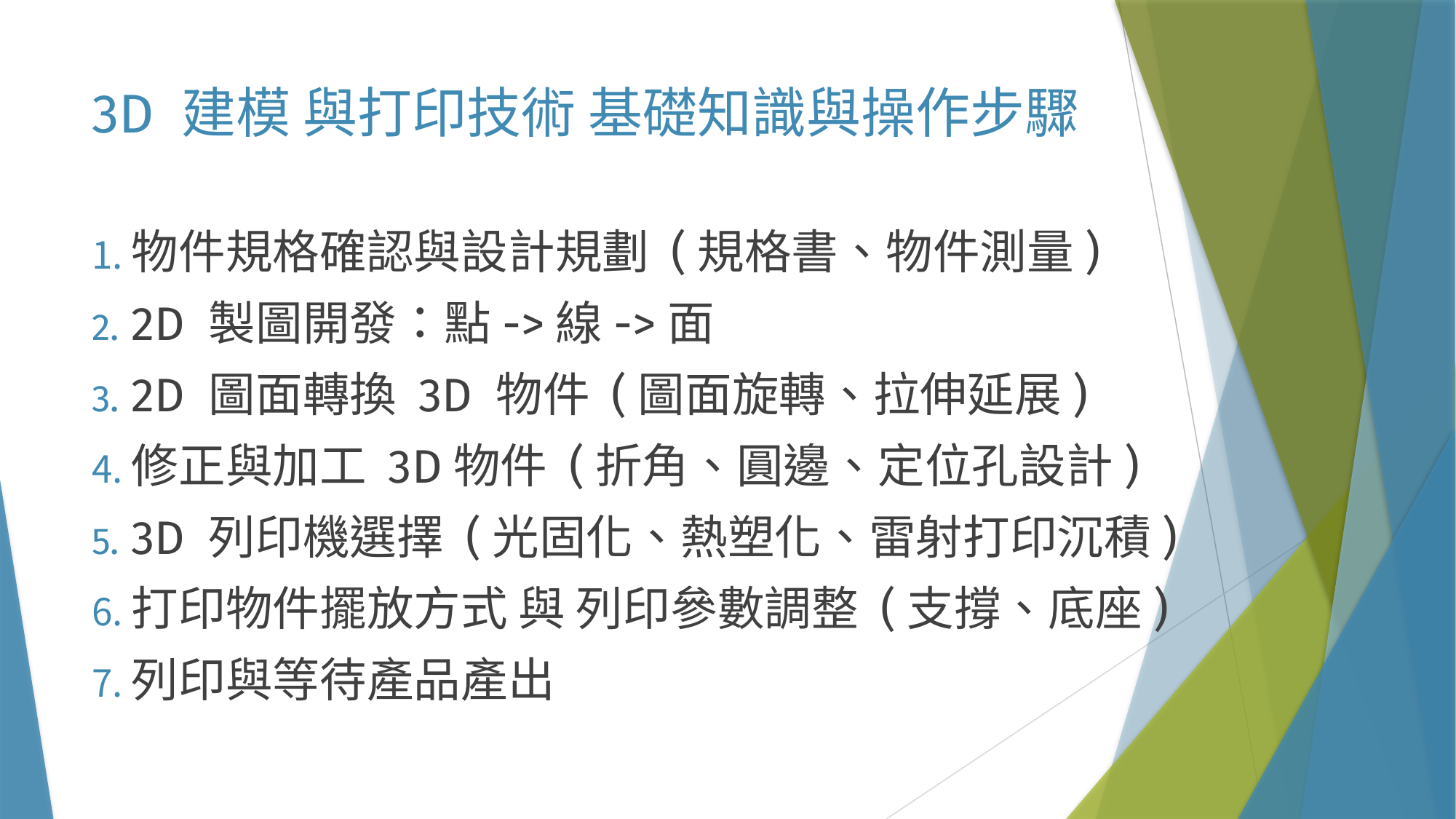

# 3D 建模 與打印技術 基礎知識與操作步驟
物件規格確認與設計規劃 (規格書、物件測量)
2D 製圖開發：點->線->面
2D 圖面轉換 3D 物件 (圖面旋轉、拉伸延展)
修正與加工 3D物件 (折角、圓邊、定位孔設計)
3D 列印機選擇 (光固化、熱塑化、雷射打印沉積)
打印物件擺放方式 與 列印參數調整 (支撐、底座)
列印與等待產品產出